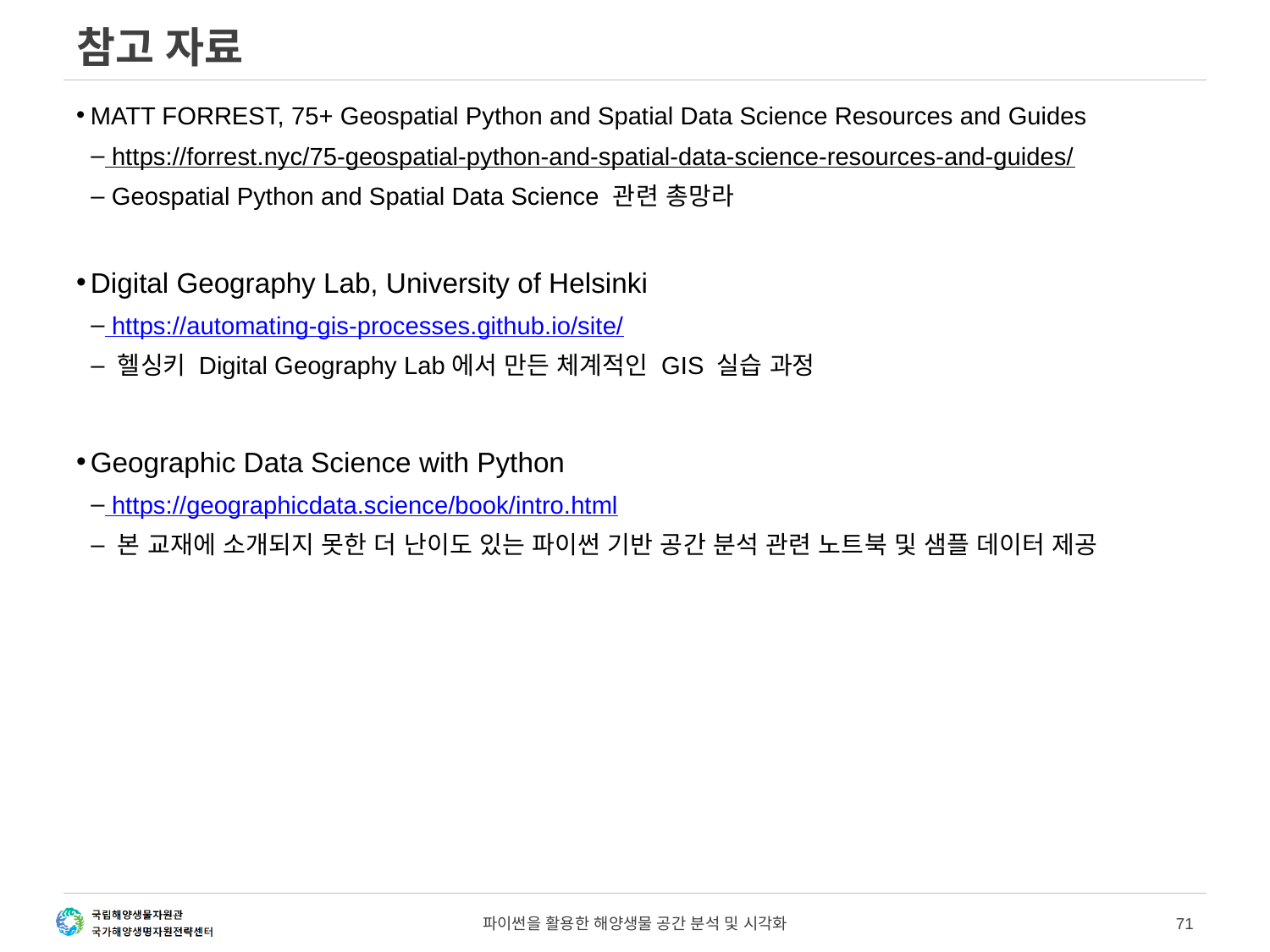

# 참고 자료
MATT FORREST, 75+ Geospatial Python and Spatial Data Science Resources and Guides
 https://forrest.nyc/75-geospatial-python-and-spatial-data-science-resources-and-guides/
 Geospatial Python and Spatial Data Science 관련 총망라

Digital Geography Lab, University of Helsinki
 https://automating-gis-processes.github.io/site/
 헬싱키 Digital Geography Lab에서 만든 체계적인 GIS 실습 과정

Geographic Data Science with Python
 https://geographicdata.science/book/intro.html
 본 교재에 소개되지 못한 더 난이도 있는 파이썬 기반 공간 분석 관련 노트북 및 샘플 데이터 제공
파이썬을 활용한 해양생물 공간 분석 및 시각화
71